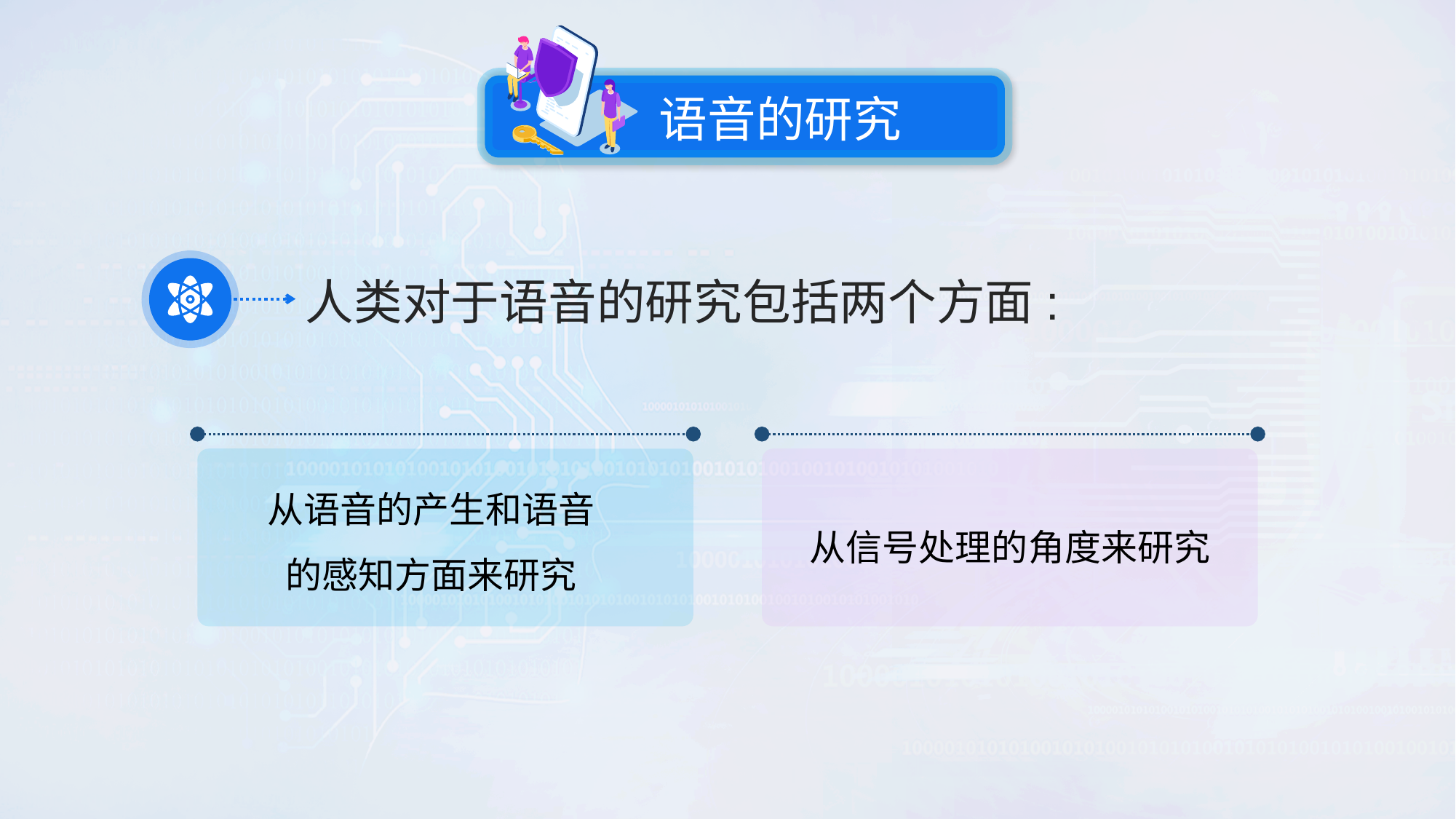

语音的研究

人类对于语音的研究包括两个方面:

从语音的产生和语音
的感知方面来研究
从信号处理的角度来研究